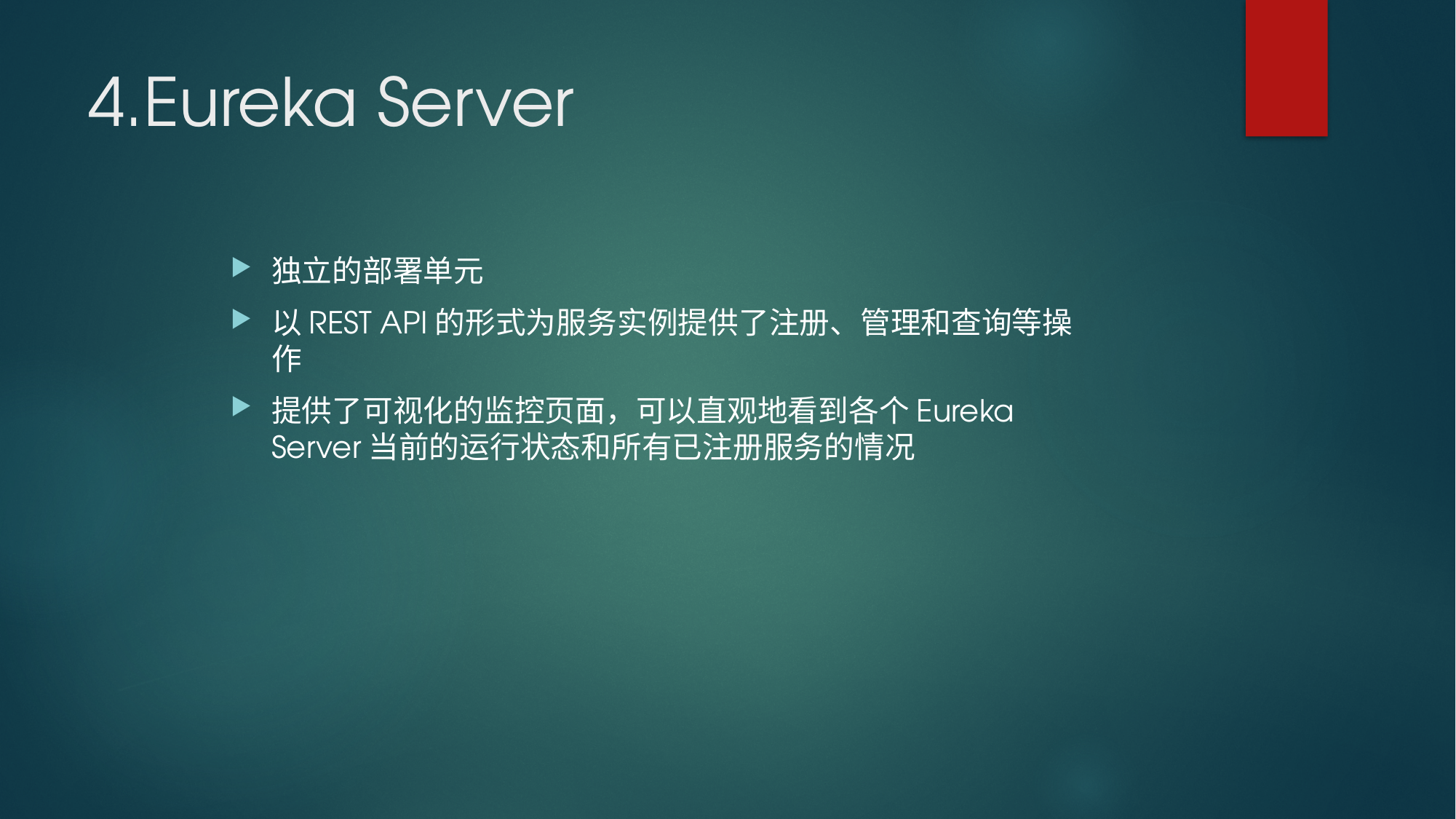

# 4.Eureka Server
独立的部署单元
以REST API的形式为服务实例提供了注册、管理和查询等操作
提供了可视化的监控页面，可以直观地看到各个Eureka Server当前的运行状态和所有已注册服务的情况